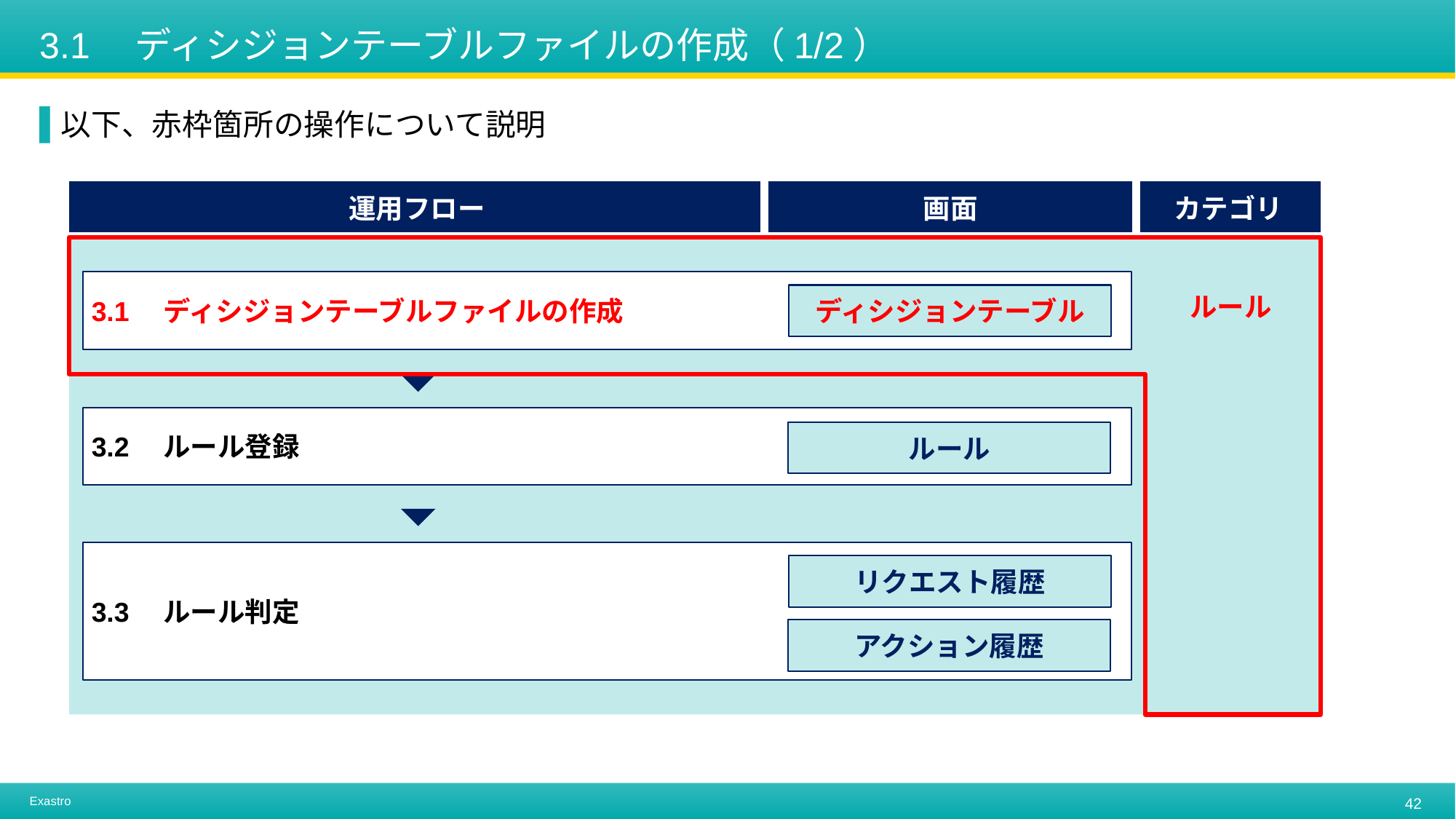

# 3.1　ディシジョンテーブルファイルの作成（1/2）
以下、赤枠箇所の操作について説明

| 運用フロー | 画面 | カテゴリ |
| --- | --- | --- |
|  |  |  |

ルール

3.1　ディシジョンテーブルファイルの作成
ディシジョンテーブル

3.2　ルール登録
ルール

3.3　ルール判定
リクエスト履歴
アクション履歴